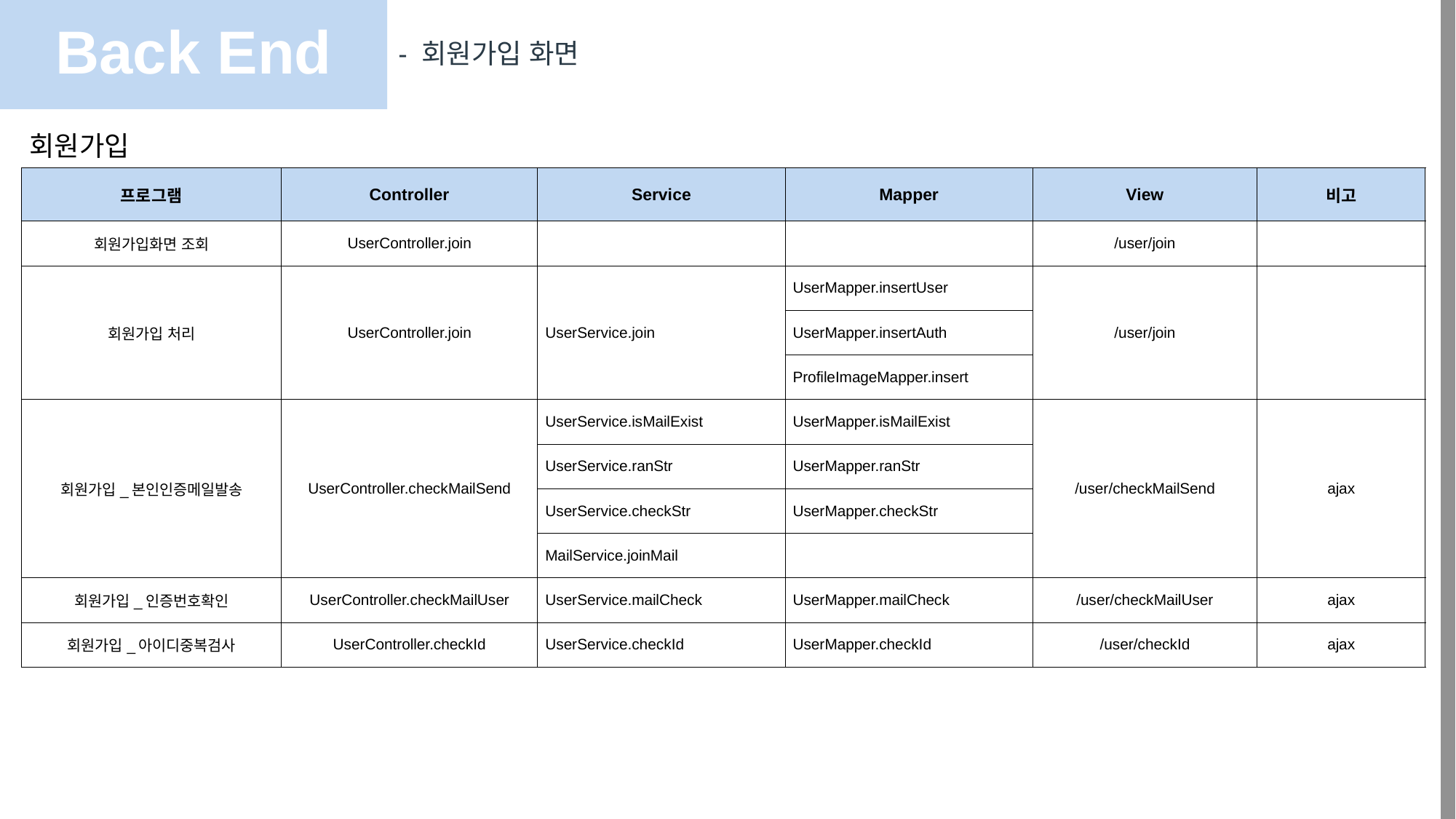

Back End
- 회원가입 화면
회원가입
| 프로그램 | Controller | Service | Mapper | View | 비고 |
| --- | --- | --- | --- | --- | --- |
| 회원가입화면 조회 | UserController.join |  |  | /user/join |  |
| 회원가입 처리 | UserController.join | UserService.join | UserMapper.insertUser | /user/join |  |
|  |  |  | UserMapper.insertAuth |  |  |
|  |  |  | ProfileImageMapper.insert |  |  |
| 회원가입\_본인인증메일발송 | UserController.checkMailSend | UserService.isMailExist | UserMapper.isMailExist | /user/checkMailSend | ajax |
|  |  | UserService.ranStr | UserMapper.ranStr |  |  |
|  |  | UserService.checkStr | UserMapper.checkStr |  |  |
|  |  | MailService.joinMail |  |  |  |
| 회원가입\_인증번호확인 | UserController.checkMailUser | UserService.mailCheck | UserMapper.mailCheck | /user/checkMailUser | ajax |
| 회원가입\_아이디중복검사 | UserController.checkId | UserService.checkId | UserMapper.checkId | /user/checkId | ajax |